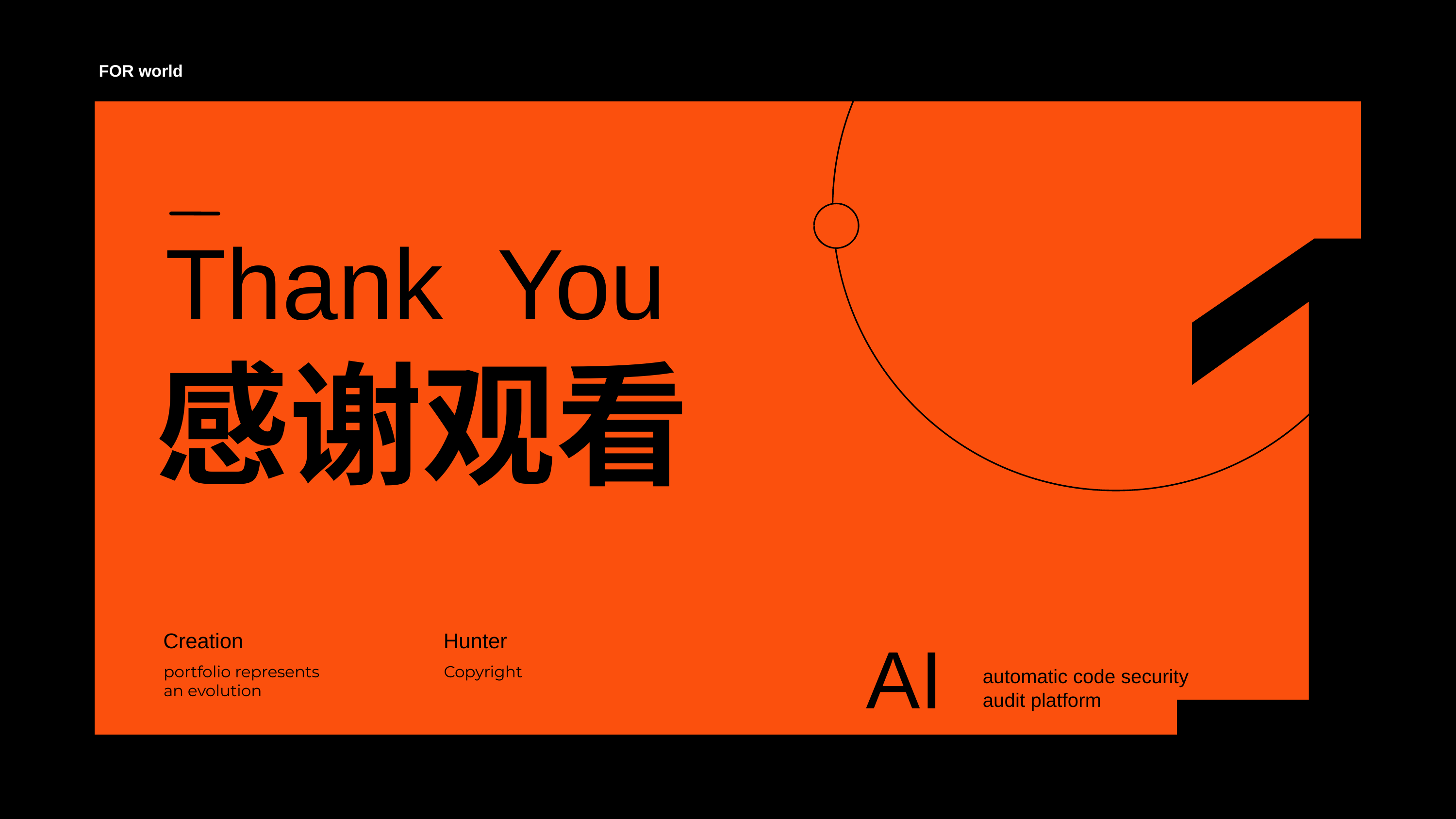

1
FOR world

Thank  You
感谢观看
Creation
Hunter
AI
portfolio represents
an evolution
Copyright
automatic code security audit platform